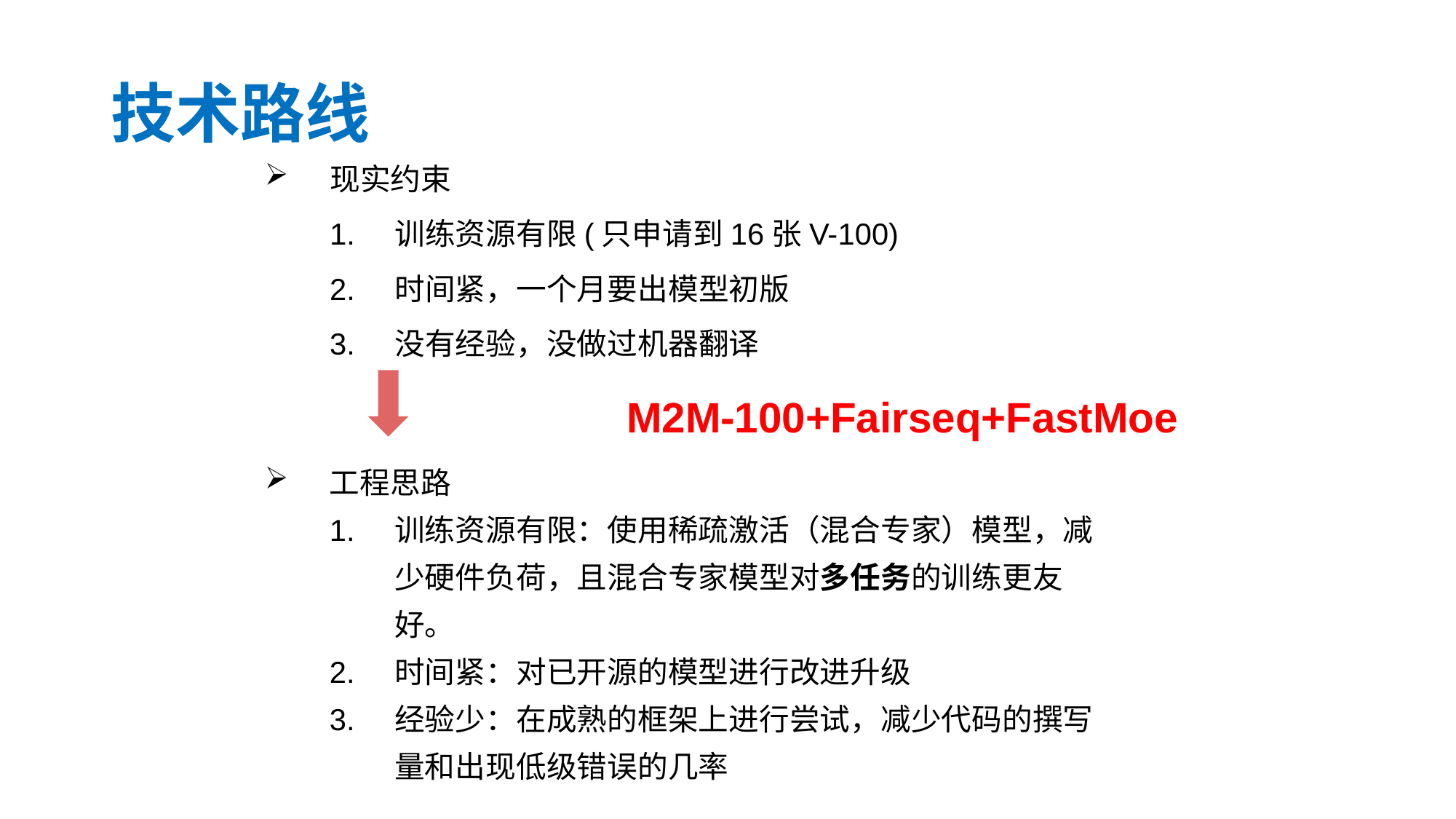

# 技术路线
现实约束
训练资源有限(只申请到16张V-100)
时间紧，一个月要出模型初版
没有经验，没做过机器翻译

M2M-100+Fairseq+FastMoe
工程思路
训练资源有限：使用稀疏激活（混合专家）模型，减少硬件负荷，且混合专家模型对多任务的训练更友好。
时间紧：对已开源的模型进行改进升级
经验少：在成熟的框架上进行尝试，减少代码的撰写量和出现低级错误的几率